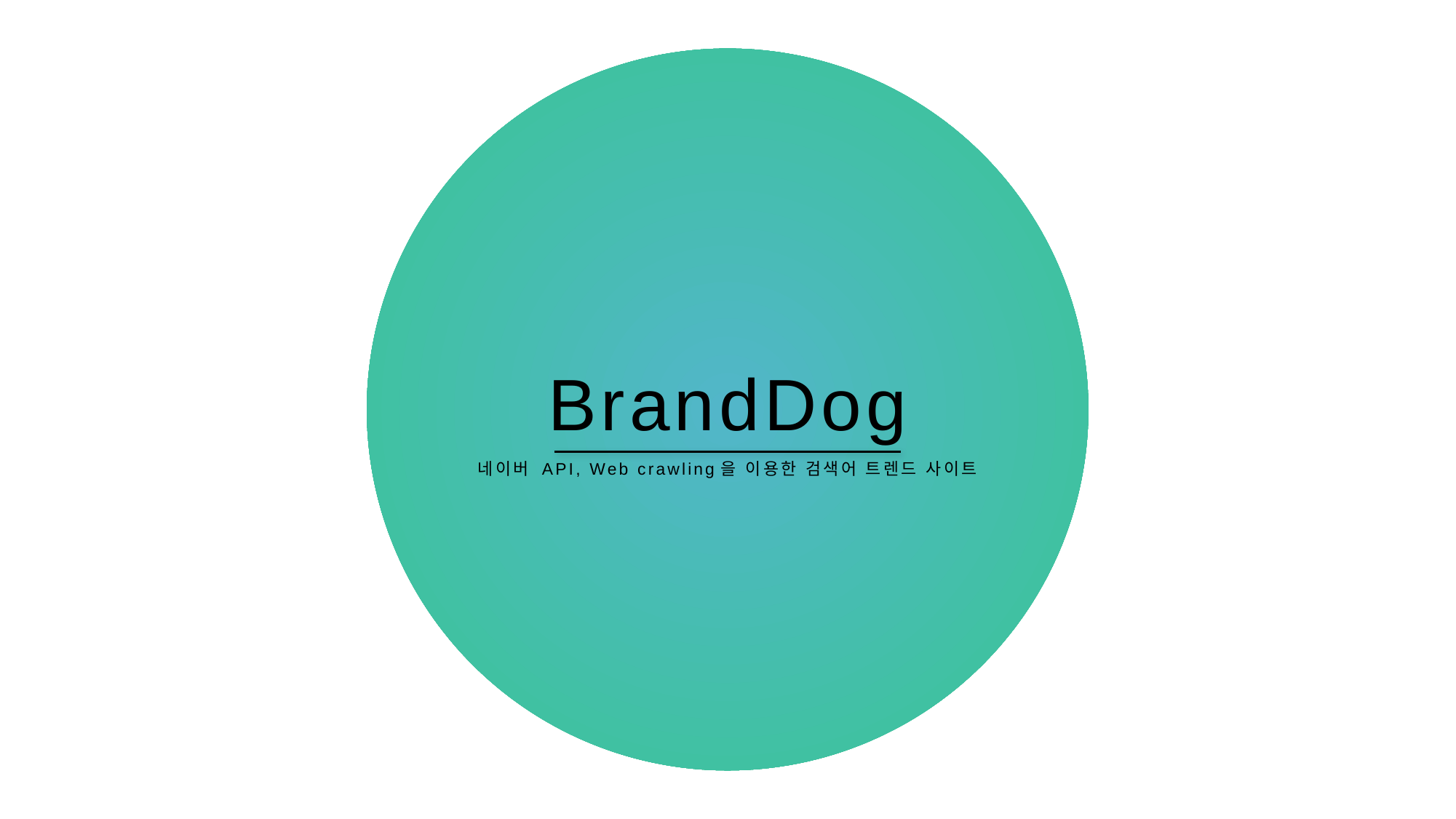

BrandDog
네이버 API, Web crawling을 이용한 검색어 트렌드 사이트